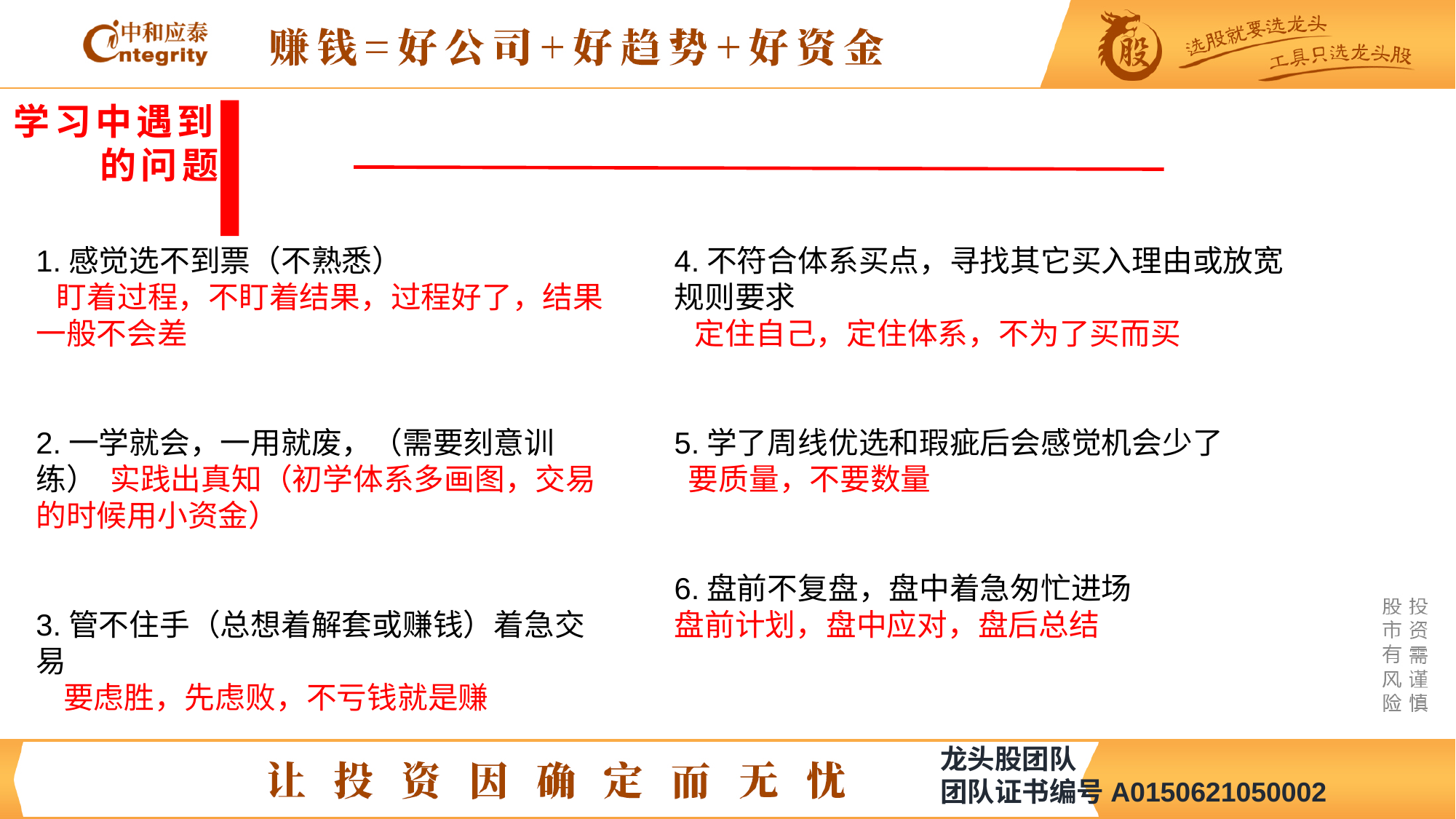

学习中遇到的问题

1.感觉选不到票（不熟悉）
  盯着过程，不盯着结果，过程好了，结果一般不会差

2.一学就会，一用就废，（需要刻意训练）  实践出真知（初学体系多画图，交易的时候用小资金）

3.管不住手（总想着解套或赚钱）着急交易
   要虑胜，先虑败，不亏钱就是赚

4.不符合体系买点，寻找其它买入理由或放宽规则要求
  定住自己，定住体系，不为了买而买

5.学了周线优选和瑕疵后会感觉机会少了
 要质量，不要数量

6.盘前不复盘，盘中着急匆忙进场
盘前计划，盘中应对，盘后总结
龙头股团队
团队证书编号A0150621050002